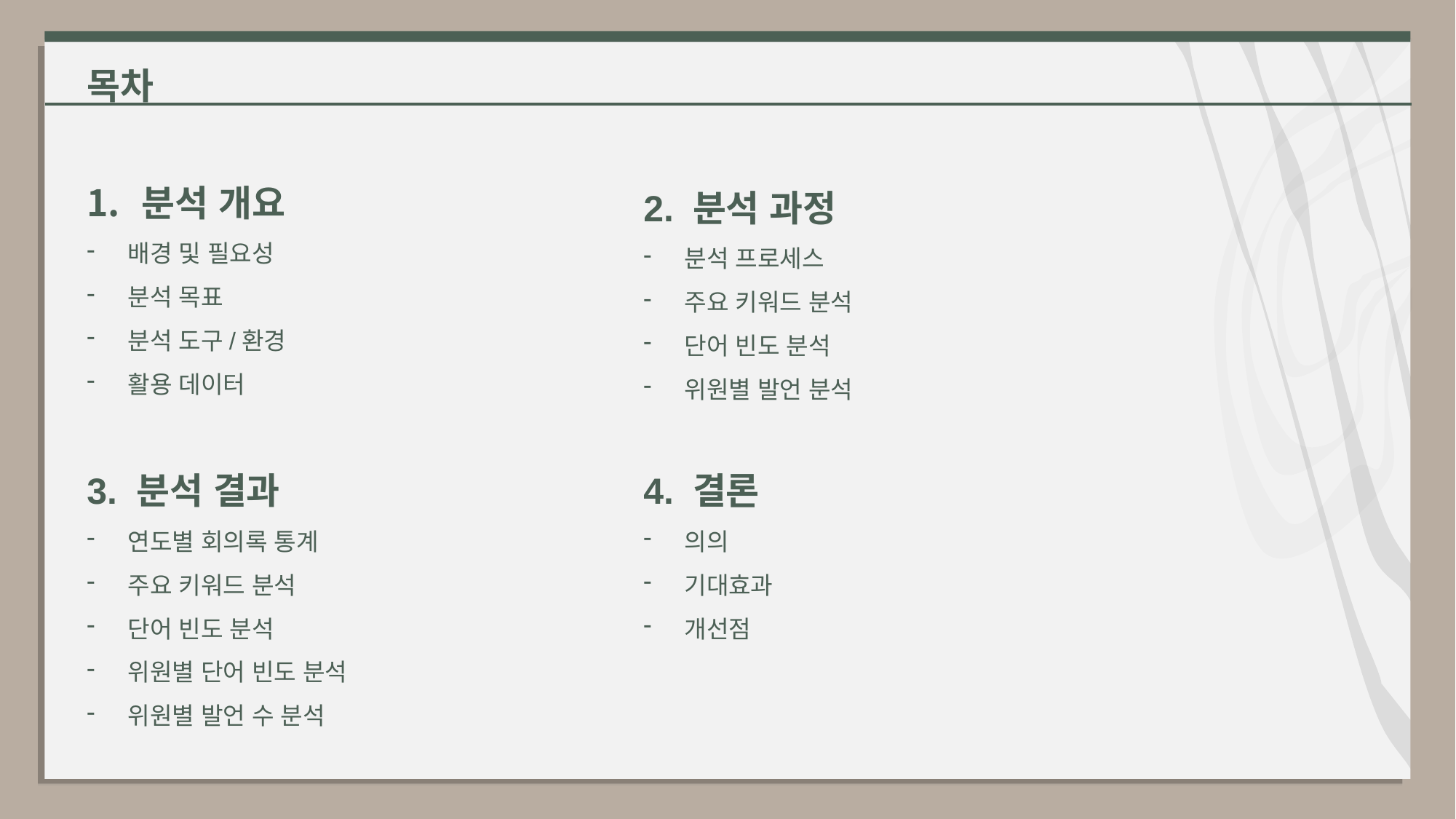

목차
분석 개요
배경 및 필요성
분석 목표
분석 도구/환경
활용 데이터
2. 분석 과정
분석 프로세스
주요 키워드 분석
단어 빈도 분석
위원별 발언 분석
3. 분석 결과
연도별 회의록 통계
주요 키워드 분석
단어 빈도 분석
위원별 단어 빈도 분석
위원별 발언 수 분석
4. 결론
의의
기대효과
개선점